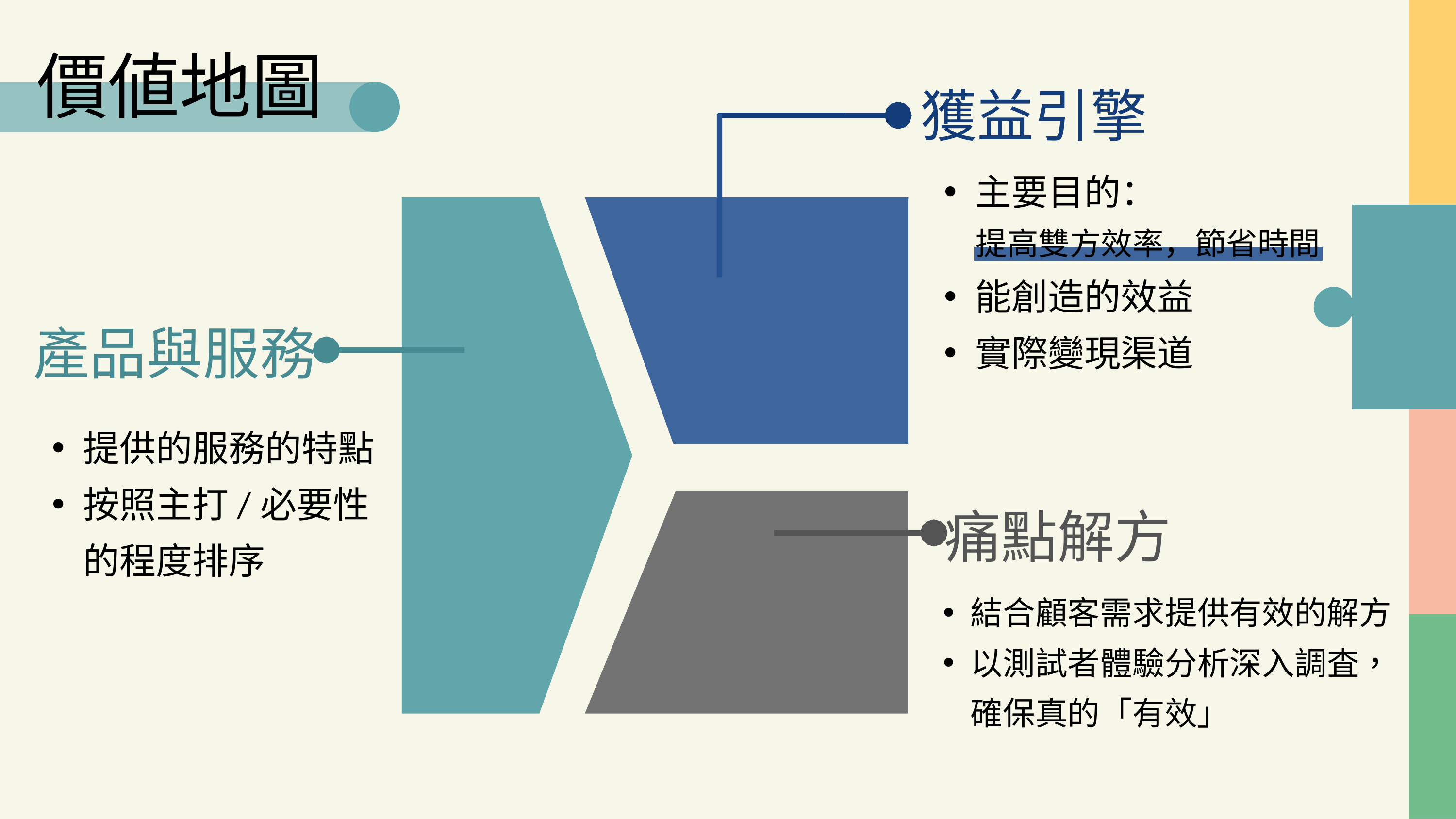

價値地圖
獲益引擎

主要目的：
　　提高雙方效率，節省時間
能創造的效益
實際變現渠道

產品與服務

提供的服務的特點
按照主打/必要性的程度排序

痛點解方

結合顧客需求提供有效的解方
以測試者體驗分析深入調査，確保真的「有效」